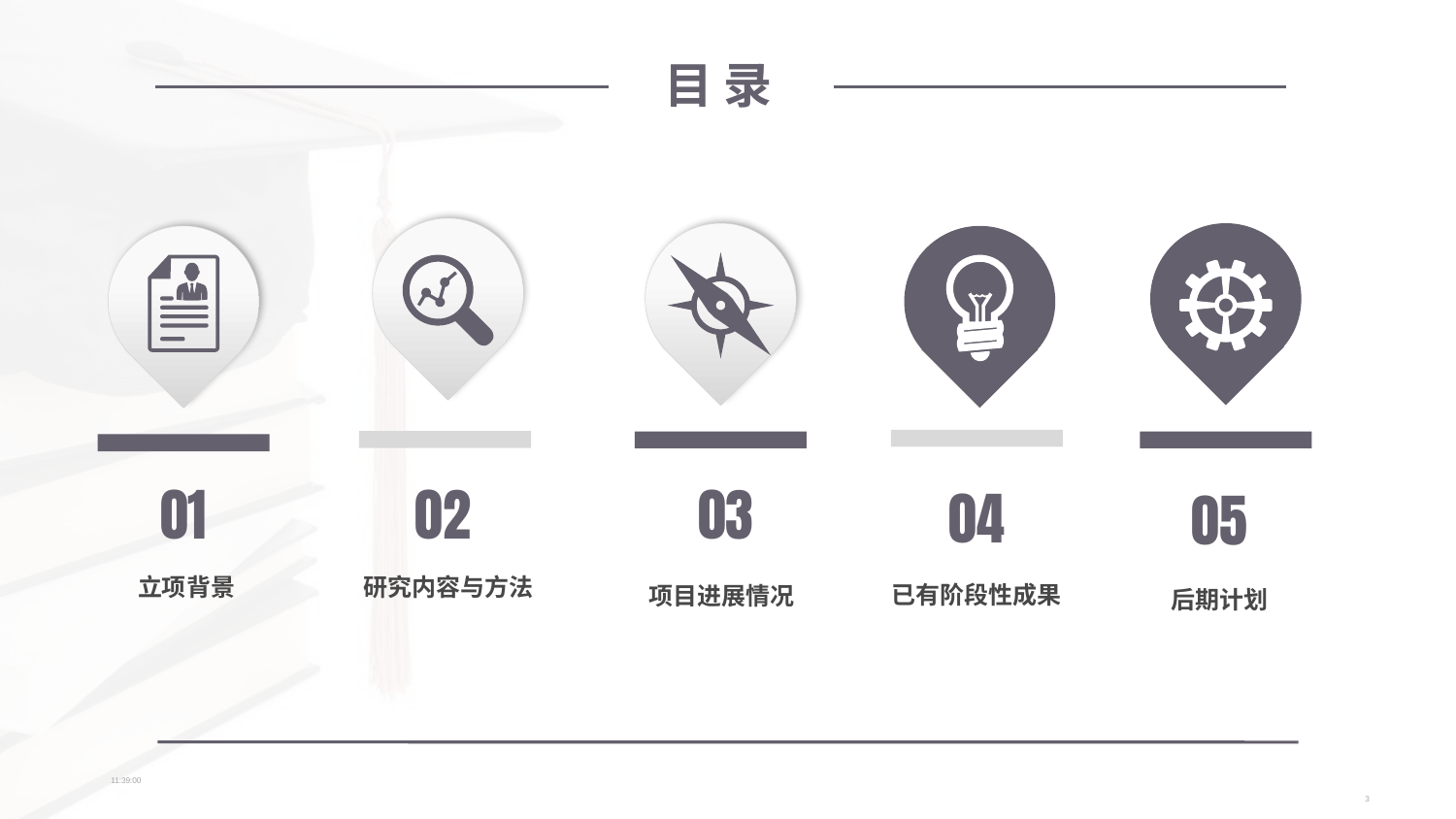

目 录

03
01
02
04
05
项目进展情况
立项背景
研究内容与方法
已有阶段性成果

后期计划
11:39:00